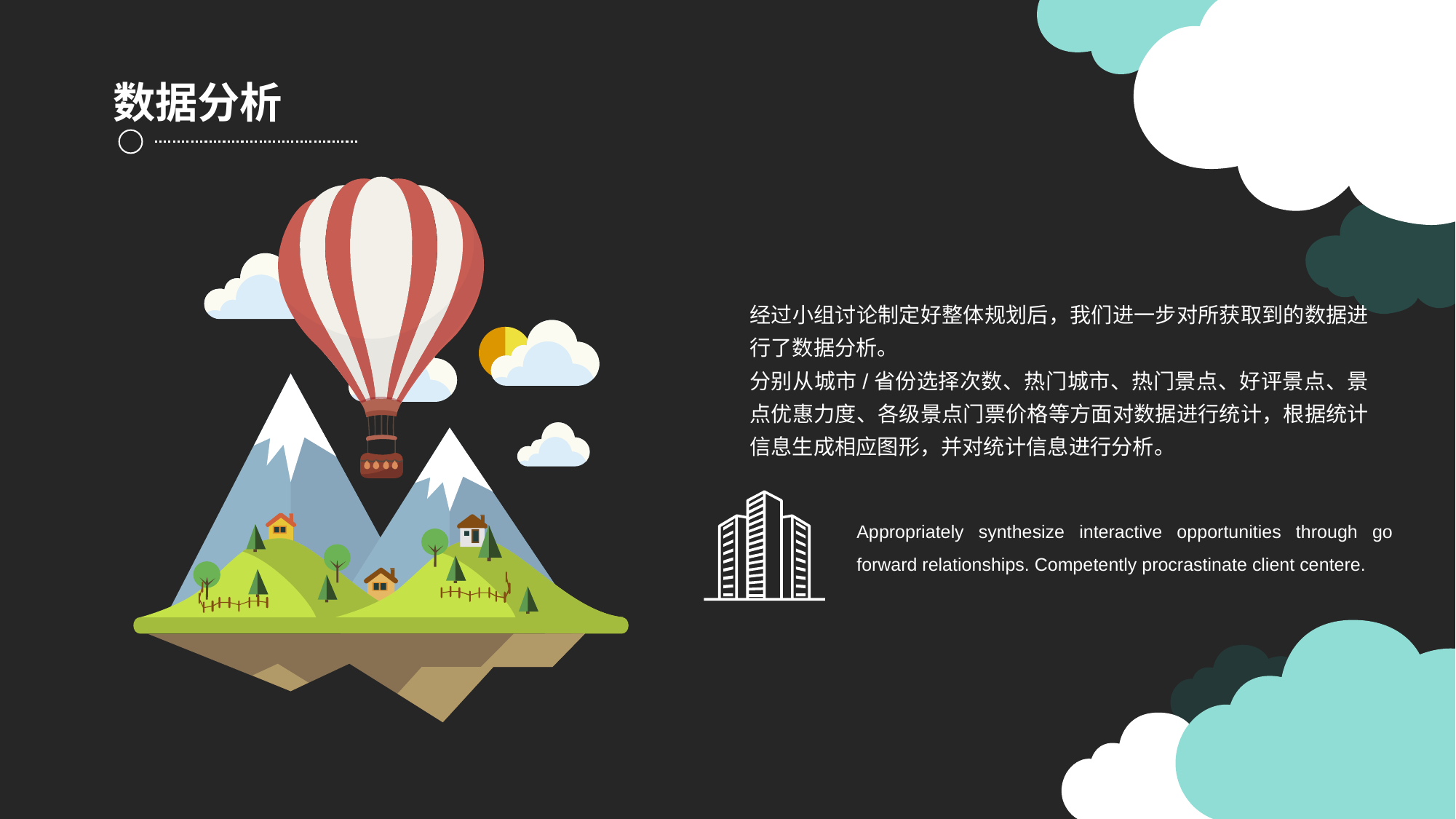

数据分析

经过小组讨论制定好整体规划后，我们进一步对所获取到的数据进行了数据分析。
分别从城市/省份选择次数、热门城市、热门景点、好评景点、景点优惠力度、各级景点门票价格等方面对数据进行统计，根据统计信息生成相应图形，并对统计信息进行分析。

Appropriately synthesize interactive opportunities through go forward relationships. Competently procrastinate client centere.